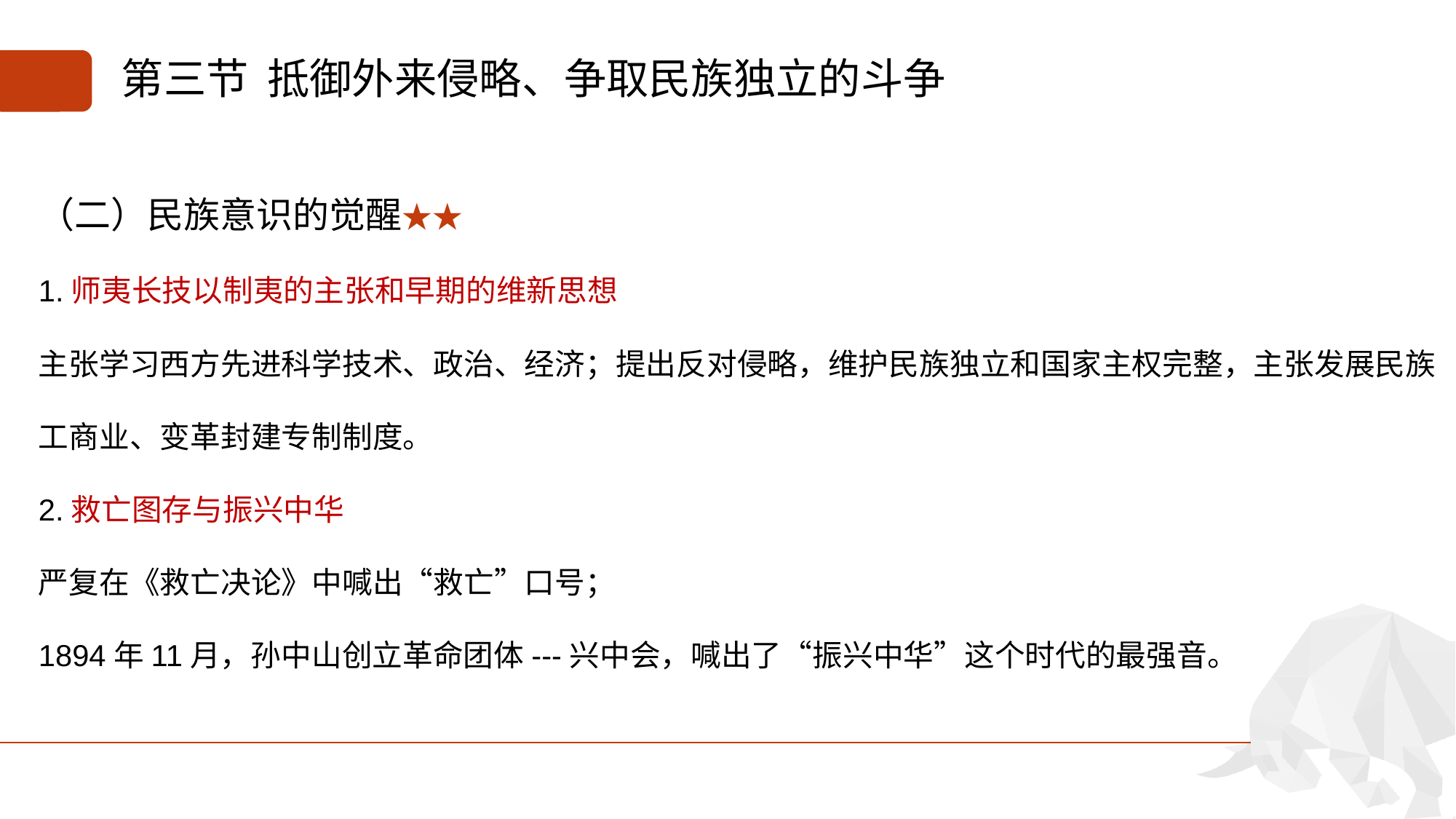

# 第三节  抵御外来侵略、争取民族独立的斗争
（二）民族意识的觉醒★★
1.师夷长技以制夷的主张和早期的维新思想
主张学习西方先进科学技术、政治、经济；提出反对侵略，维护民族独立和国家主权完整，主张发展民族工商业、变革封建专制制度。
2.救亡图存与振兴中华
严复在《救亡决论》中喊出“救亡”口号；
1894年11月，孙中山创立革命团体---兴中会，喊出了“振兴中华”这个时代的最强音。